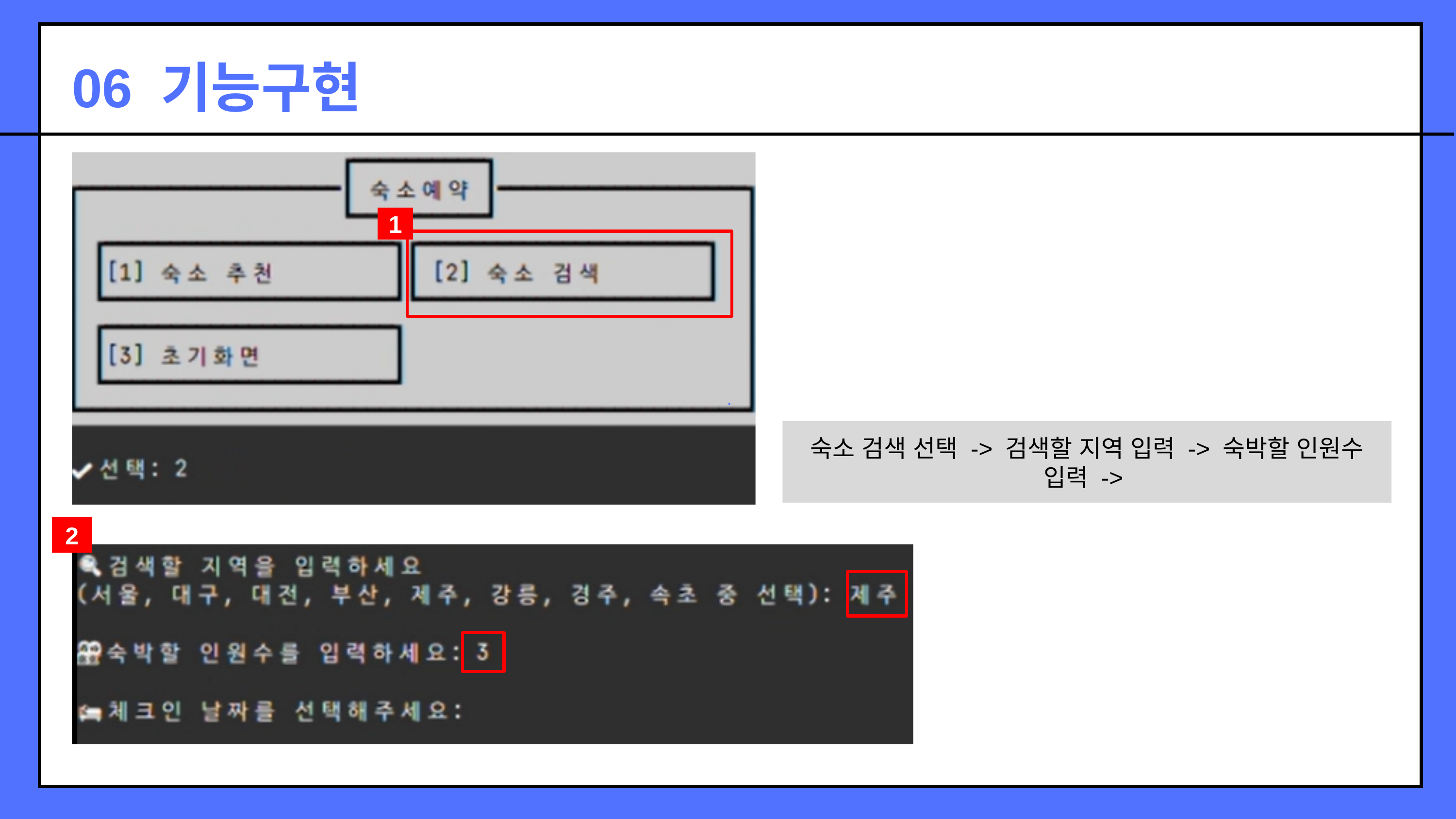

06 기능구현

1

.
숙소 검색 선택 -> 검색할 지역 입력 -> 숙박할 인원수 입력 ->
2